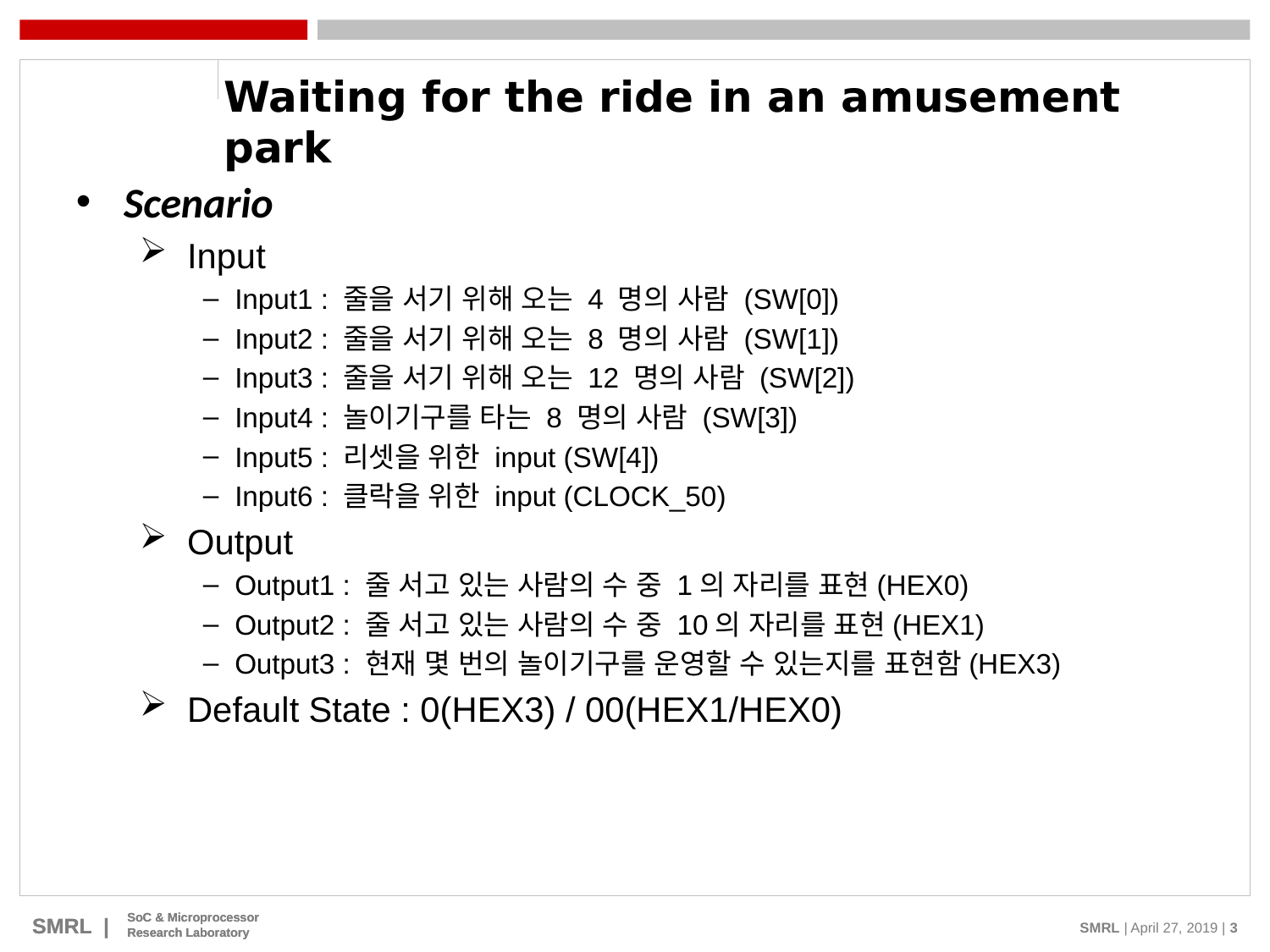

Waiting for the ride in an amusement park
Scenario
Input
Input1 : 줄을 서기 위해 오는 4 명의 사람 (SW[0])
Input2 : 줄을 서기 위해 오는 8 명의 사람 (SW[1])
Input3 : 줄을 서기 위해 오는 12 명의 사람 (SW[2])
Input4 : 놀이기구를 타는 8 명의 사람 (SW[3])
Input5 : 리셋을 위한 input (SW[4])
Input6 : 클락을 위한 input (CLOCK_50)
Output
Output1 : 줄 서고 있는 사람의 수 중 1의 자리를 표현(HEX0)
Output2 : 줄 서고 있는 사람의 수 중 10의 자리를 표현(HEX1)
Output3 : 현재 몇 번의 놀이기구를 운영할 수 있는지를 표현함(HEX3)
Default State : 0(HEX3) / 00(HEX1/HEX0)